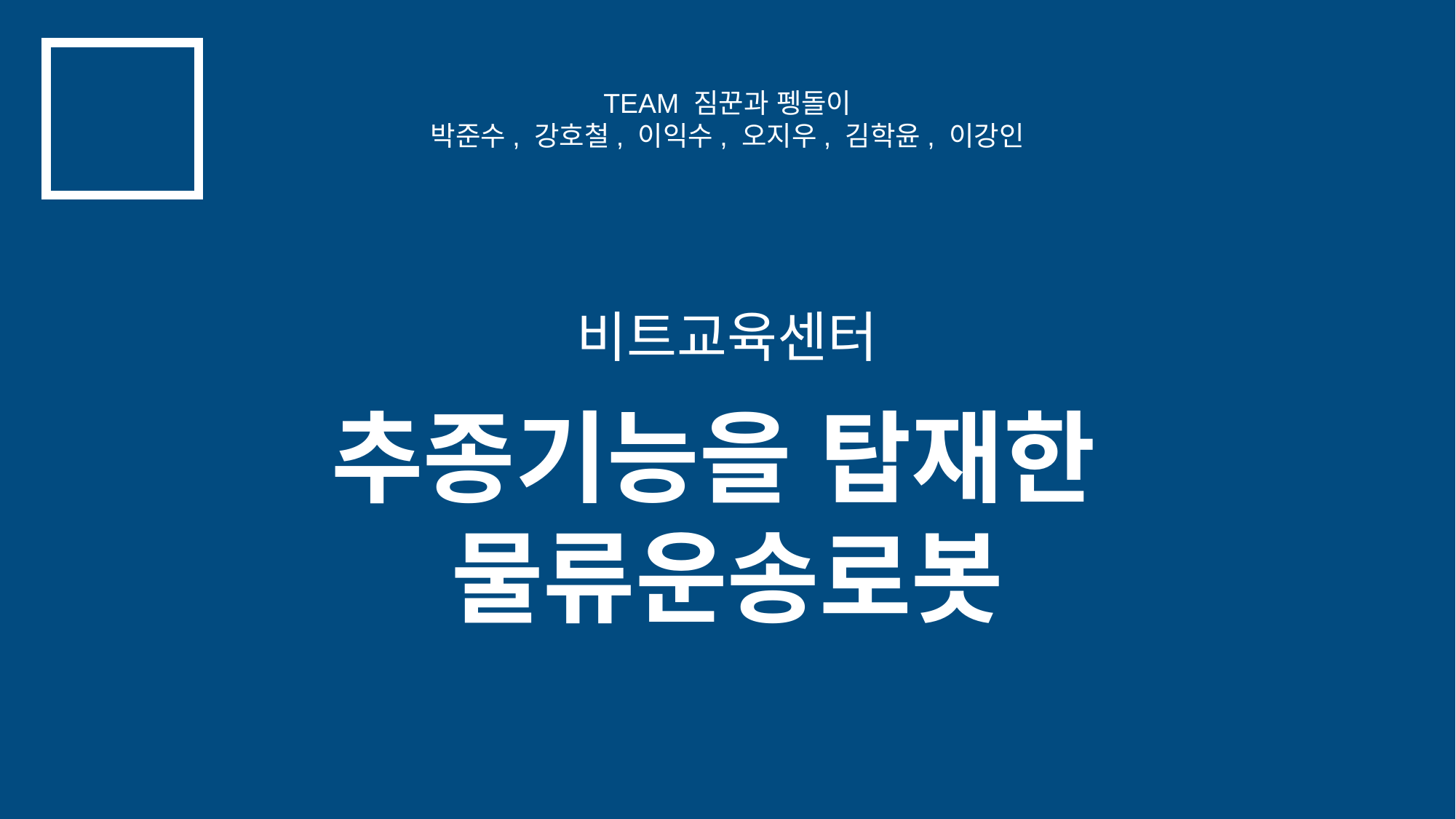

TEAM 짐꾼과 펭돌이
박준수, 강호철, 이익수, 오지우, 김학윤, 이강인
비트교육센터
추종기능을 탑재한
물류운송로봇